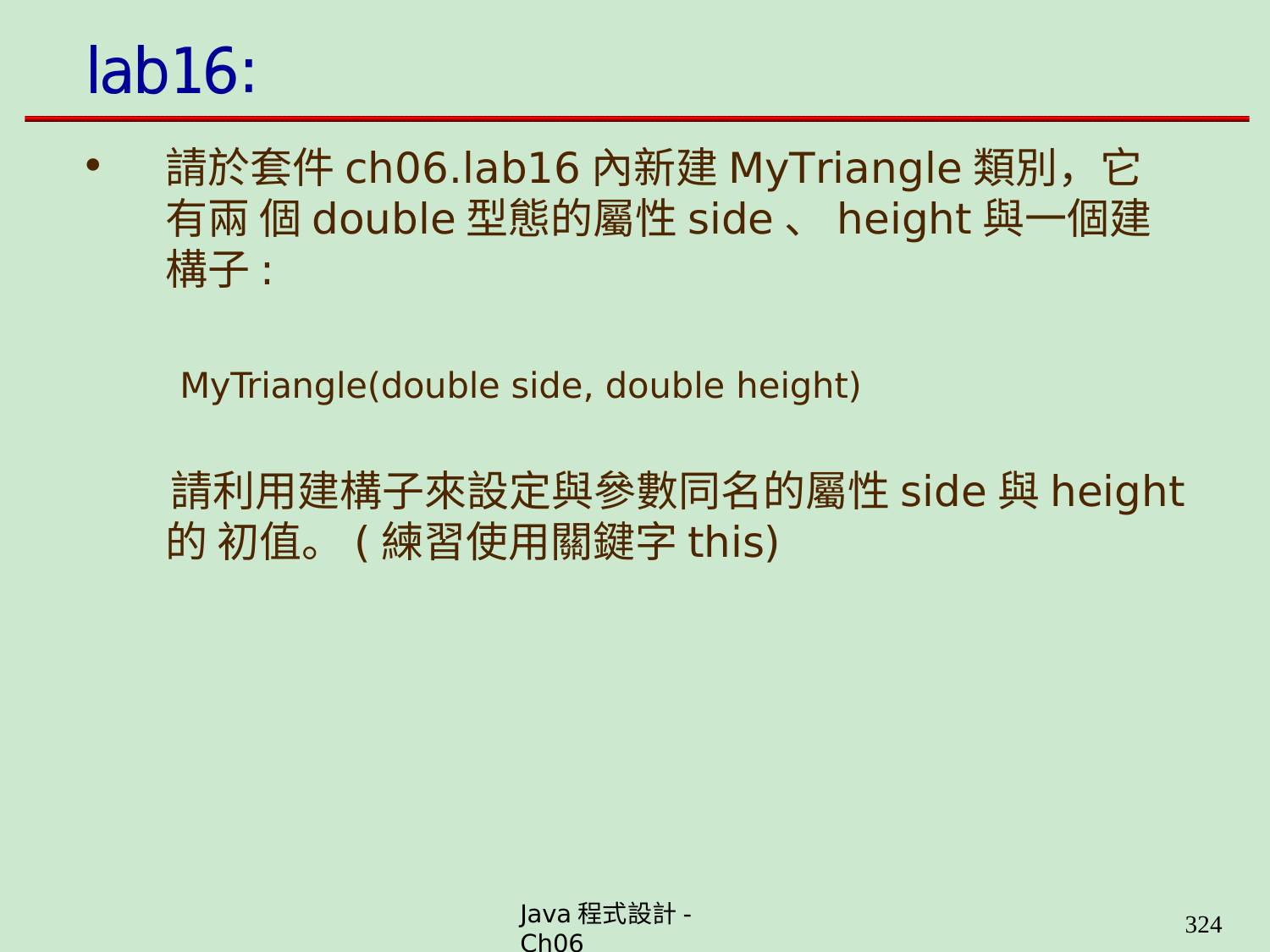

# lab16:
請於套件ch06.lab16內新建MyTriangle類別，它有兩 個double型態的屬性side、height與一個建構子:

MyTriangle(double side, double height)

請利用建構子來設定與參數同名的屬性side與height的 初值。(練習使用關鍵字this)
Java程式設計-Ch06
324